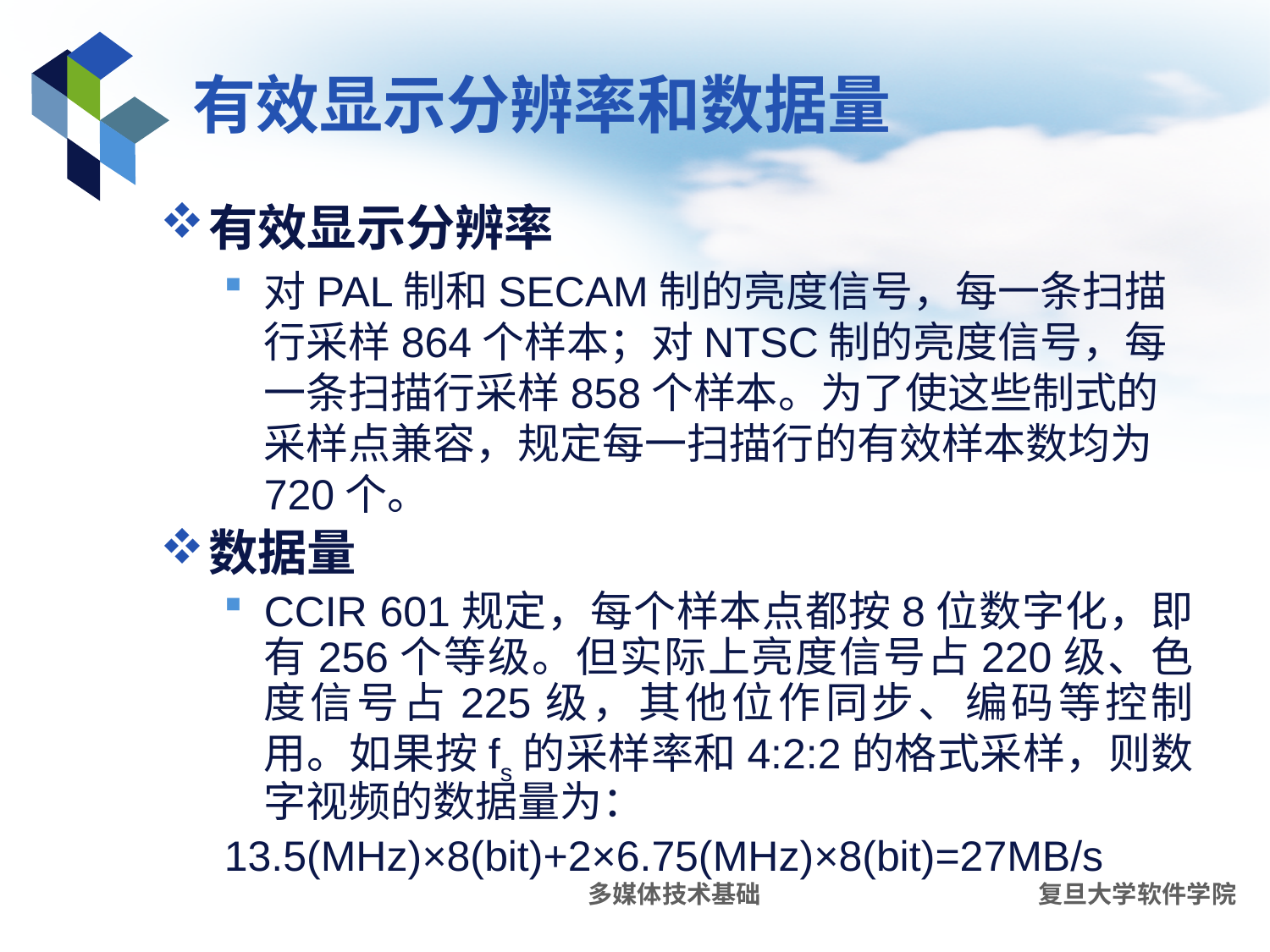

# 有效显示分辨率和数据量
有效显示分辨率
对PAL制和SECAM制的亮度信号，每一条扫描行采样864个样本；对NTSC制的亮度信号，每一条扫描行采样858个样本。为了使这些制式的采样点兼容，规定每一扫描行的有效样本数均为720个。
数据量
CCIR 601规定，每个样本点都按8位数字化，即有256个等级。但实际上亮度信号占220级、色度信号占225级，其他位作同步、编码等控制用。如果按fs的采样率和4:2:2的格式采样，则数字视频的数据量为：
13.5(MHz)×8(bit)+2×6.75(MHz)×8(bit)=27MB/s

多媒体技术基础